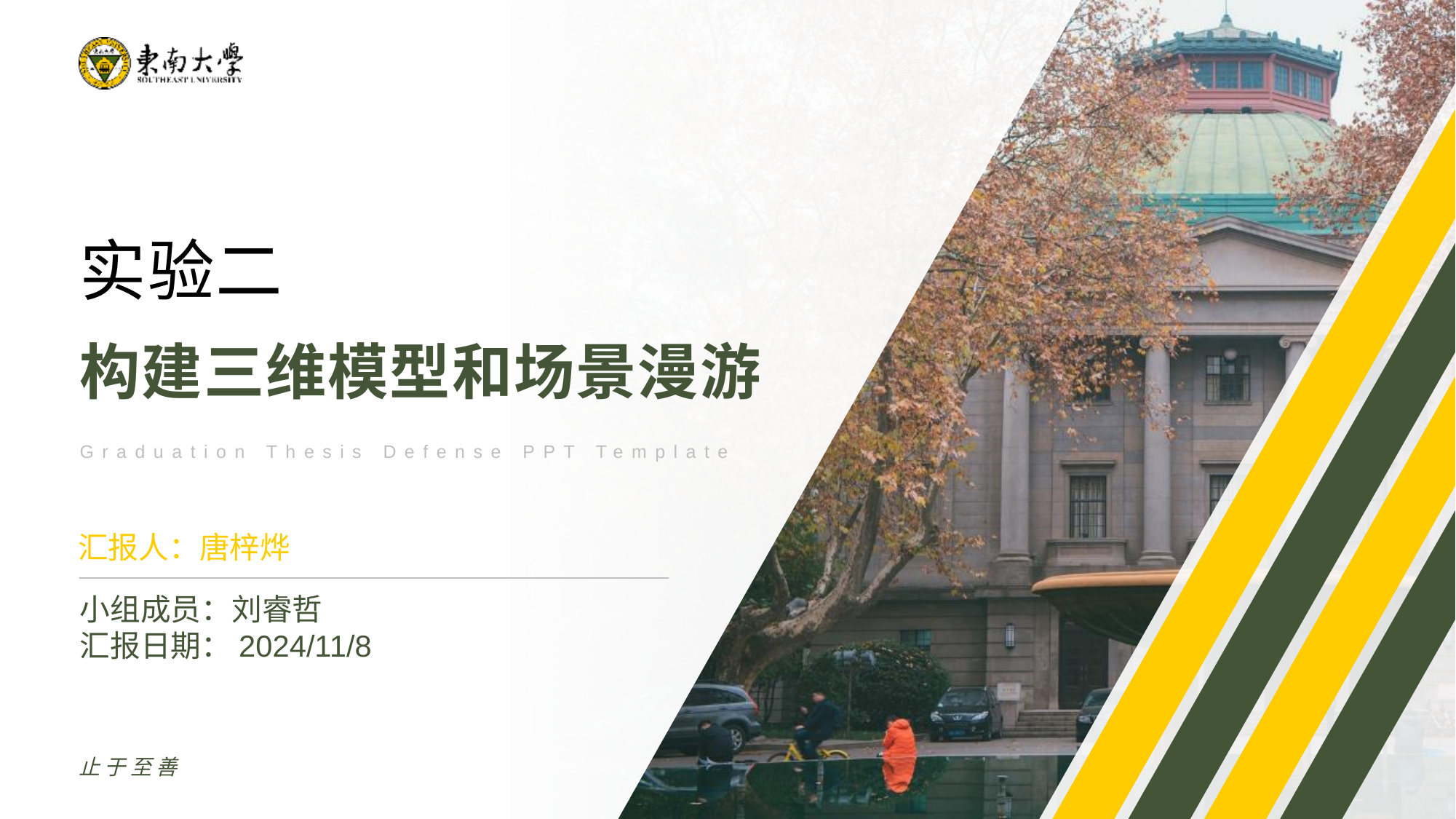

实验二
构建三维模型和场景漫游
Graduation Thesis Defense PPT Template
汇报人：唐梓烨

小组成员：刘睿哲
汇报日期：2024/11/8
止于至善